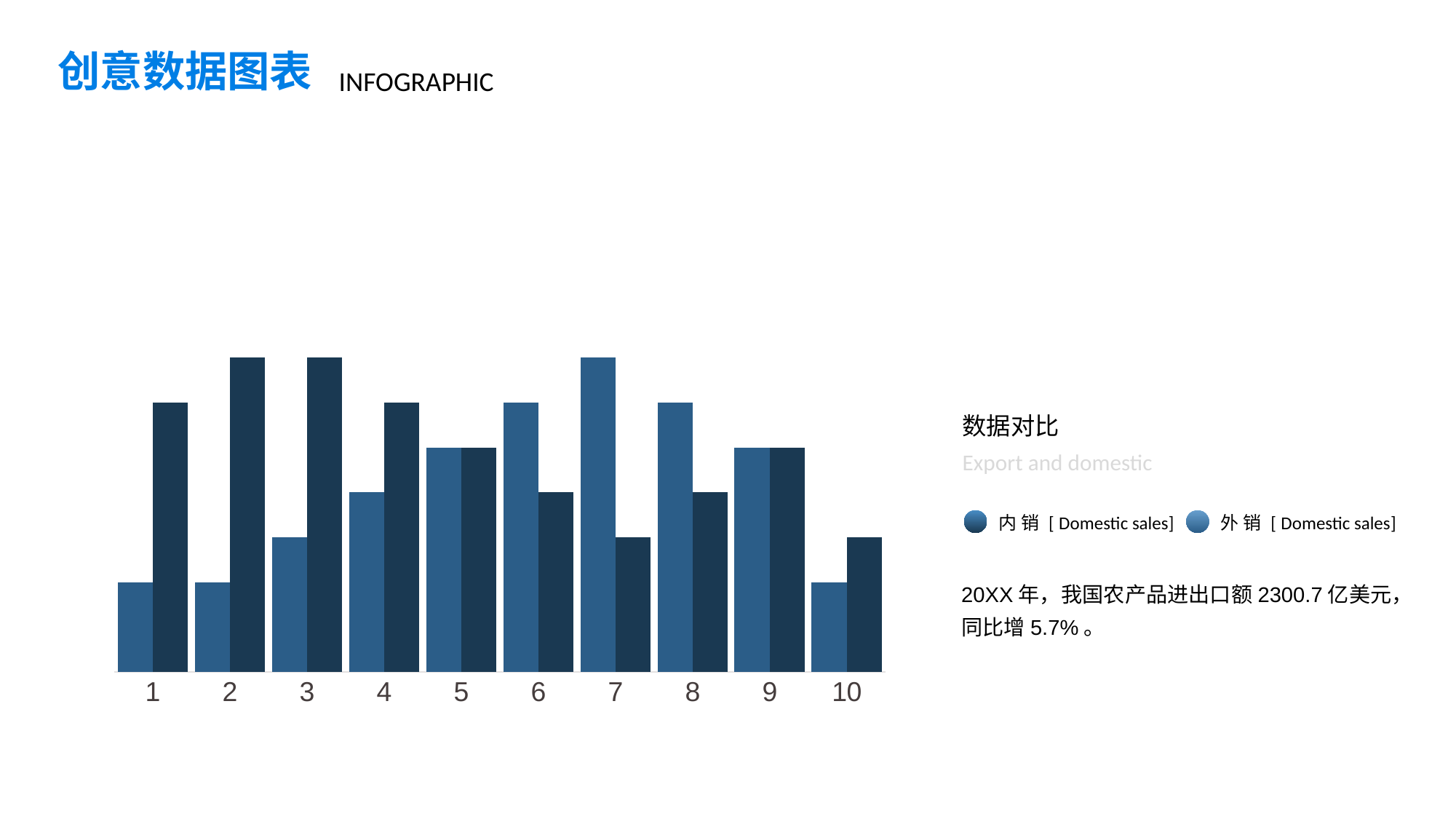

创意数据图表
INFOGRAPHIC

### Chart

| Category | Series 1 | Series 2 |
|---|---|---|
数据对比
Export and domestic
内销[Domestic sales]
外销[Domestic sales]

20XX年，我国农产品进出口额2300.7亿美元，同比增5.7%。